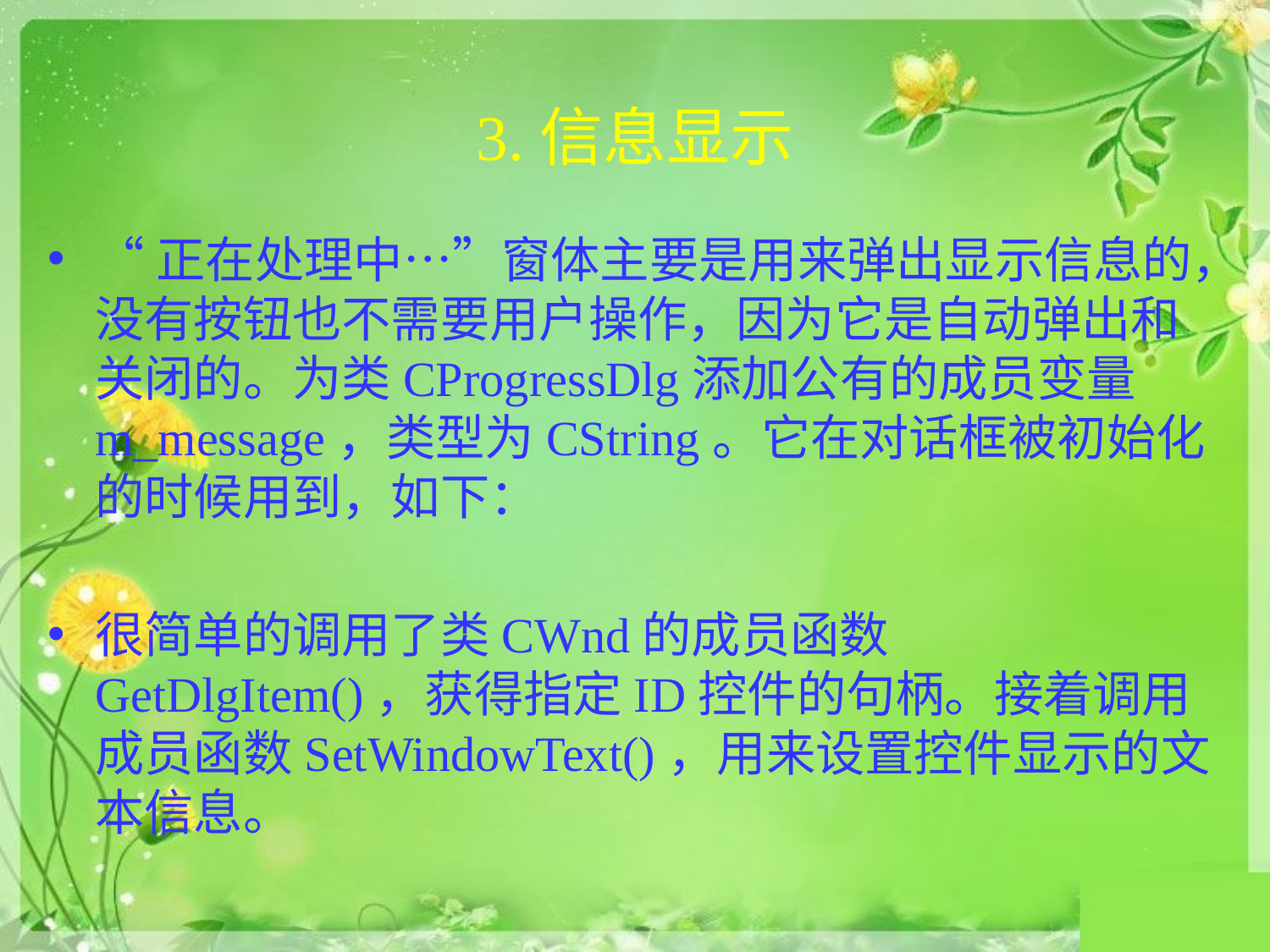

# 3.信息显示
“正在处理中…”窗体主要是用来弹出显示信息的，没有按钮也不需要用户操作，因为它是自动弹出和关闭的。为类CProgressDlg添加公有的成员变量m_message，类型为CString。它在对话框被初始化的时候用到，如下：

很简单的调用了类CWnd的成员函数GetDlgItem()，获得指定ID控件的句柄。接着调用成员函数SetWindowText()，用来设置控件显示的文本信息。